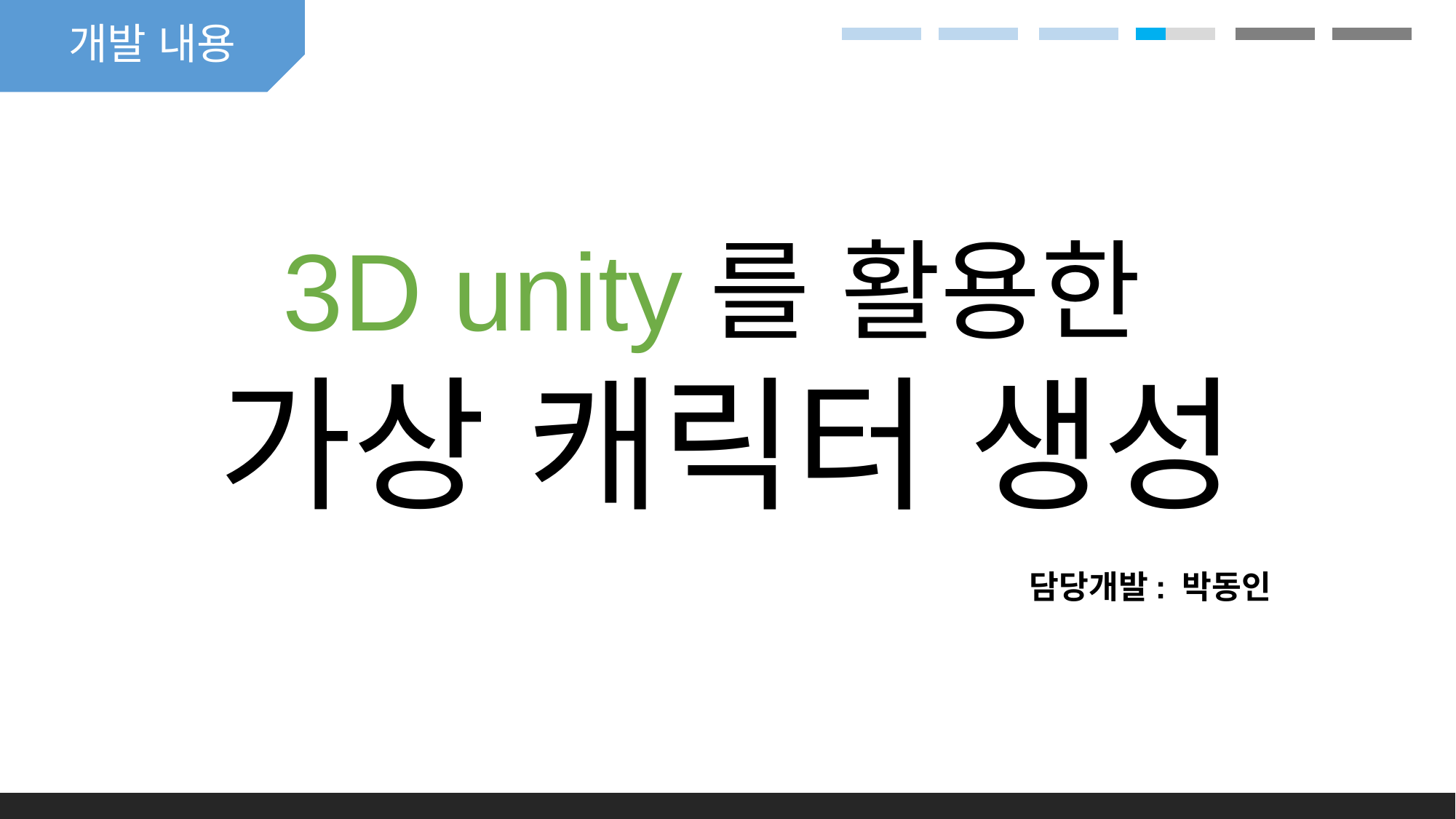

개발 내용
3D unity를 활용한
가상 캐릭터 생성
담당개발: 박동인